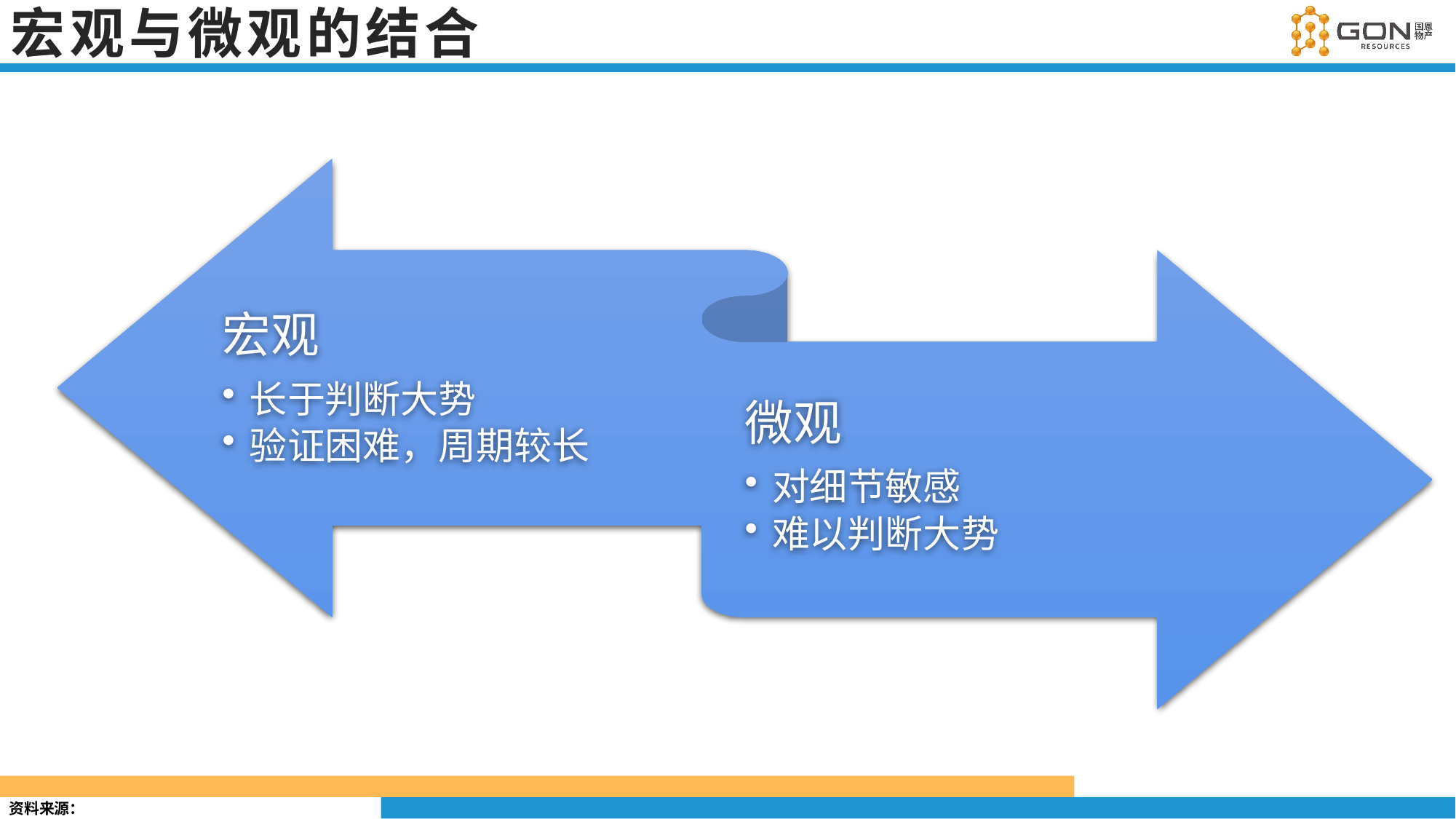

# 宏观与微观的结合
宏观
长于判断大势
验证困难，周期较长
微观
对细节敏感
难以判断大势